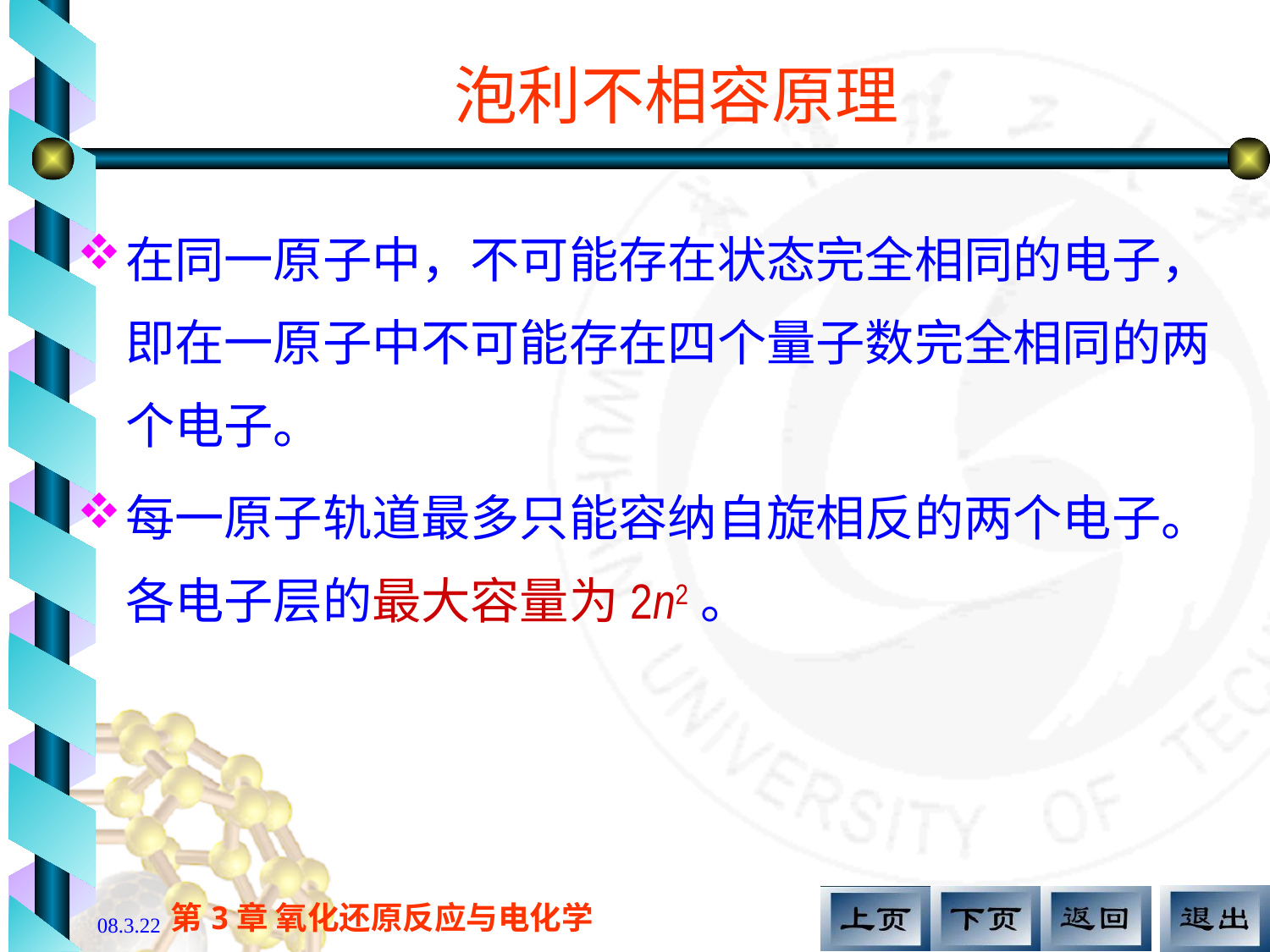

# 泡利不相容原理
在同一原子中，不可能存在状态完全相同的电子，即在一原子中不可能存在四个量子数完全相同的两个电子。
每一原子轨道最多只能容纳自旋相反的两个电子。各电子层的最大容量为2n2。